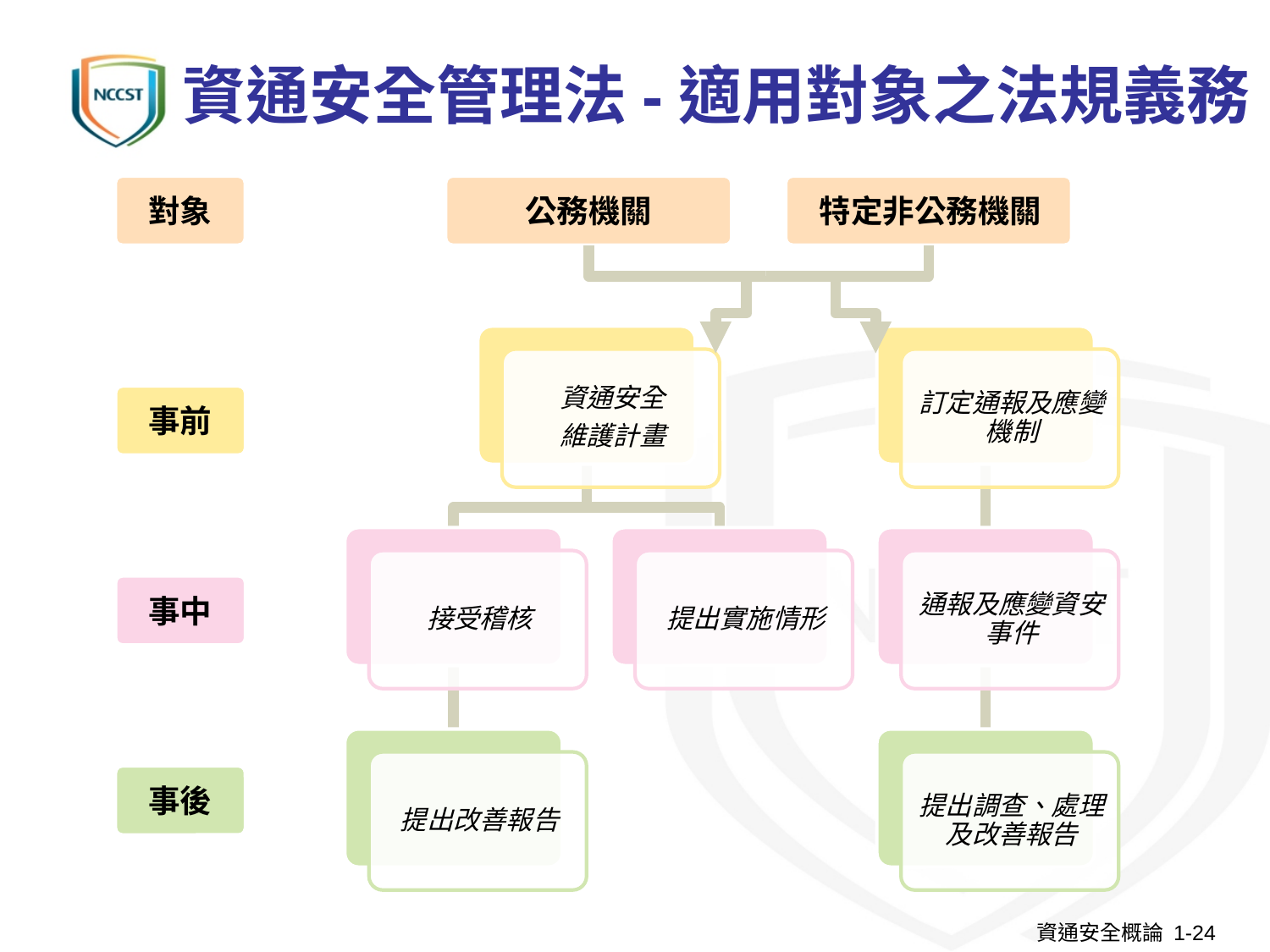

# 資通安全管理法-適用對象之法規義務

對象
特定非公務機關
公務機關
資通安全
維護計畫
接受稽核
提出改善報告
提出實施情形
訂定通報及應變
機制
通報及應變資安事件
提出調查、處理及改善報告

事前

事中

事後